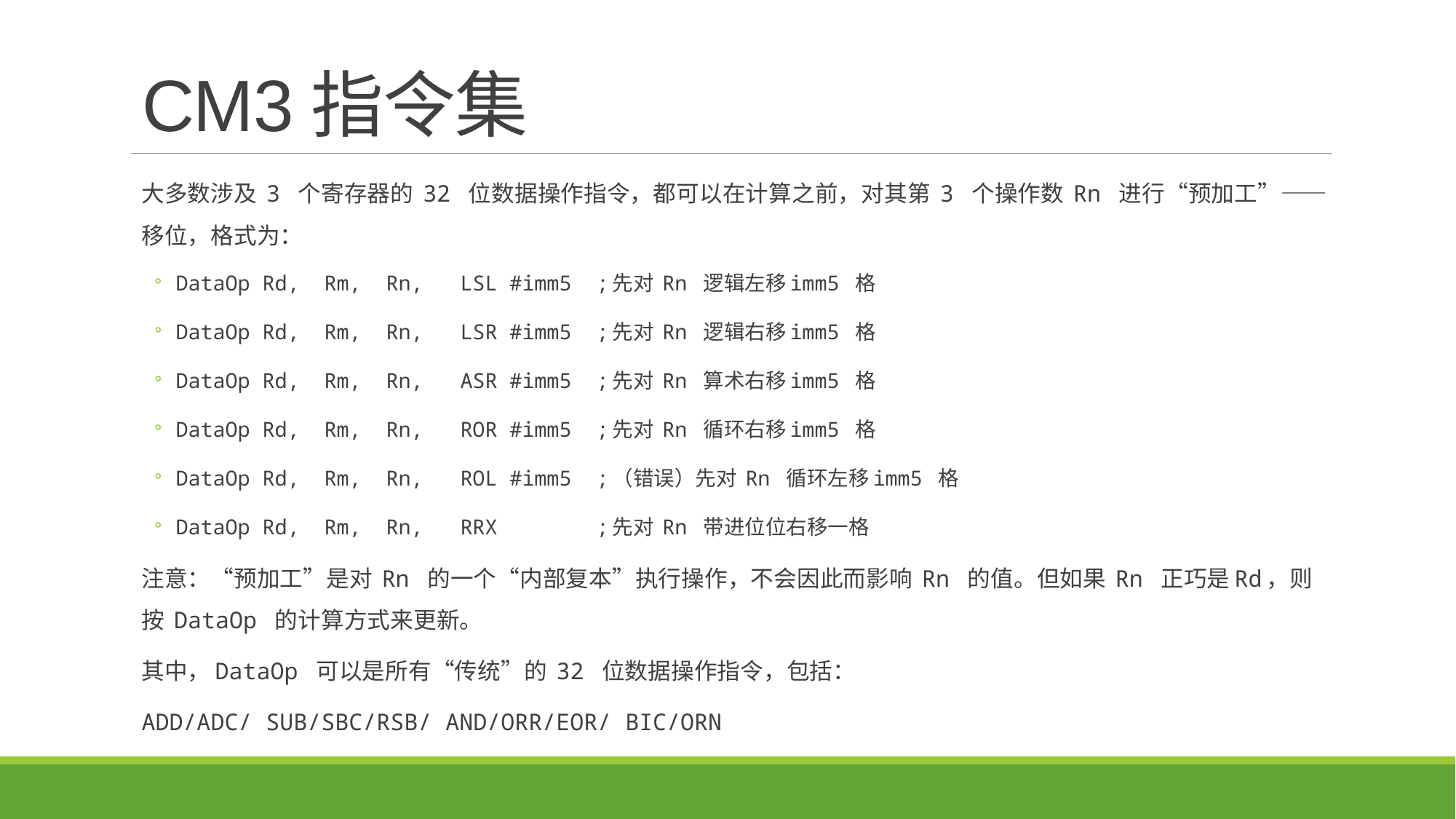

# CM3指令集
大多数涉及 3 个寄存器的 32 位数据操作指令，都可以在计算之前，对其第 3 个操作数 Rn 进行“预加工”——移位，格式为：
DataOp Rd,  Rm,  Rn,   LSL #imm5  ;先对 Rn 逻辑左移imm5 格
DataOp Rd,  Rm,  Rn,   LSR #imm5  ;先对 Rn 逻辑右移imm5 格
DataOp Rd,  Rm,  Rn,   ASR #imm5  ;先对 Rn 算术右移imm5 格
DataOp Rd,  Rm,  Rn,   ROR #imm5  ;先对 Rn 循环右移imm5 格
DataOp Rd,  Rm,  Rn,   ROL #imm5  ;（错误）先对 Rn 循环左移imm5 格
DataOp Rd,  Rm,  Rn,   RRX        ;先对 Rn 带进位位右移一格
注意：“预加工”是对 Rn 的一个“内部复本”执行操作，不会因此而影响 Rn 的值。但如果 Rn 正巧是Rd，则按 DataOp 的计算方式来更新。
其中，DataOp 可以是所有“传统”的 32 位数据操作指令，包括：
ADD/ADC/ SUB/SBC/RSB/ AND/ORR/EOR/ BIC/ORN